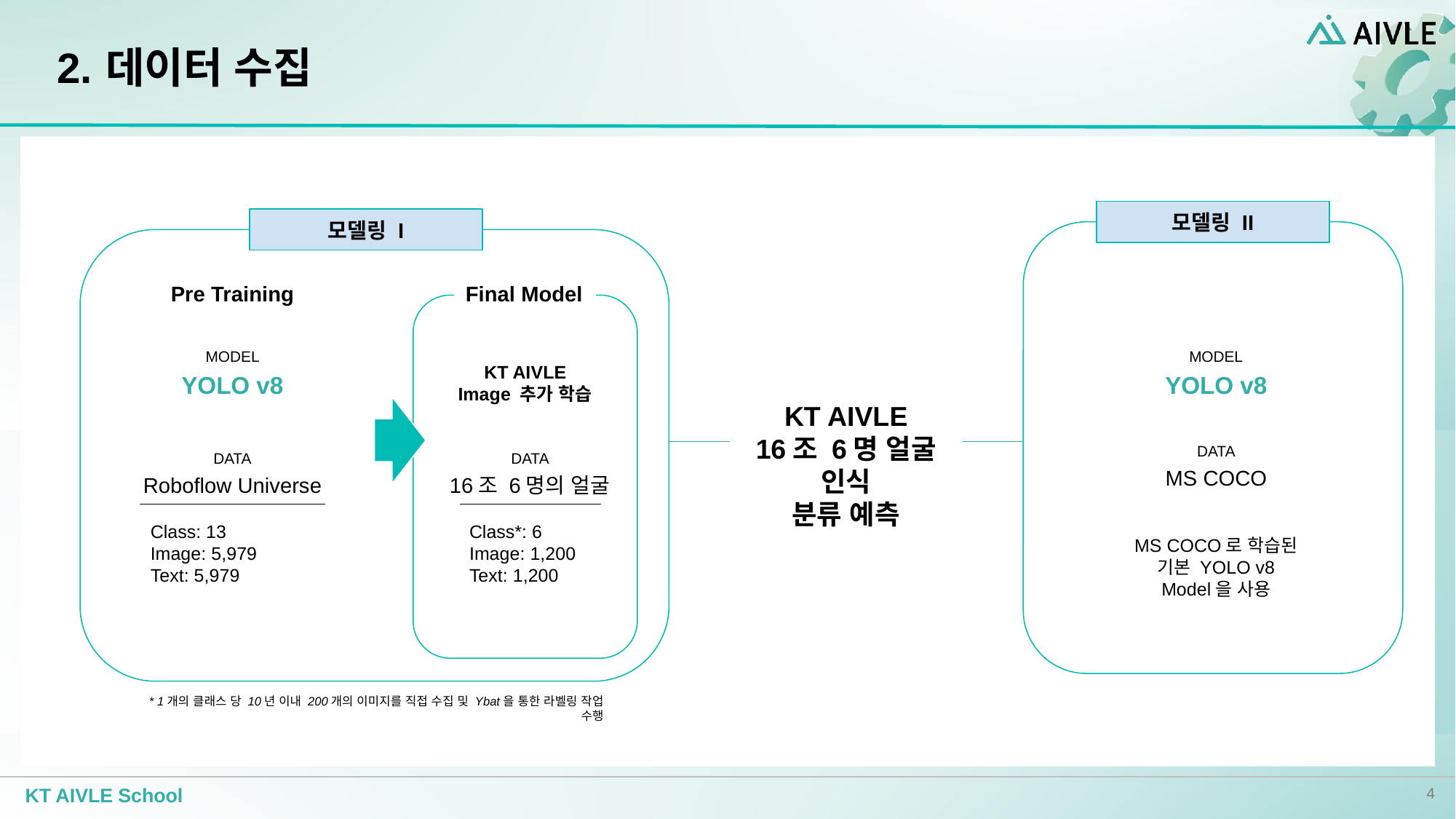

# 데이터 수집
모델링 II
모델링 I

Pre Training
Final Model

MODEL
MODEL
KT AIVLE
Image 추가 학습
YOLO v8
YOLO v8
KT AIVLE
16조 6명 얼굴 인식
분류 예측

DATA
MS COCO
MS COCO로 학습된
기본 YOLO v8 Model을 사용
DATA
DATA
Roboflow Universe
16조 6명의 얼굴
Class: 13
Image: 5,979
Text: 5,979
Class*: 6
Image: 1,200
Text: 1,200
* 1개의 클래스 당 10년 이내 200개의 이미지를 직접 수집 및 Ybat을 통한 라벨링 작업 수행